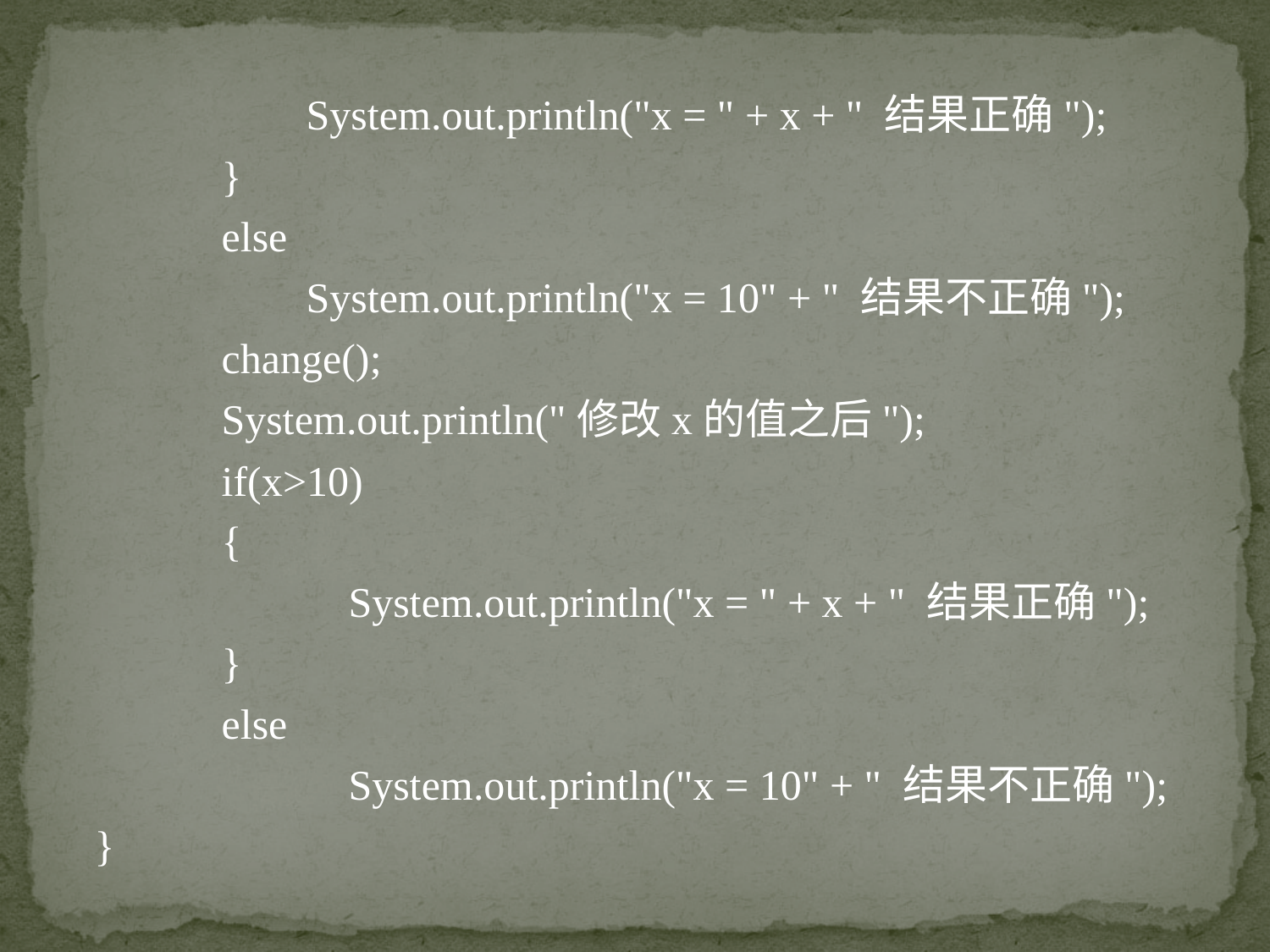

System.out.println("x = " + x + " 结果正确");
	}
	else
	        System.out.println("x = 10" + " 结果不正确");
	change();
	System.out.println("修改x的值之后");
	if(x>10)
	{
		System.out.println("x = " + x + " 结果正确");
	}
	else
		System.out.println("x = 10" + " 结果不正确");
}